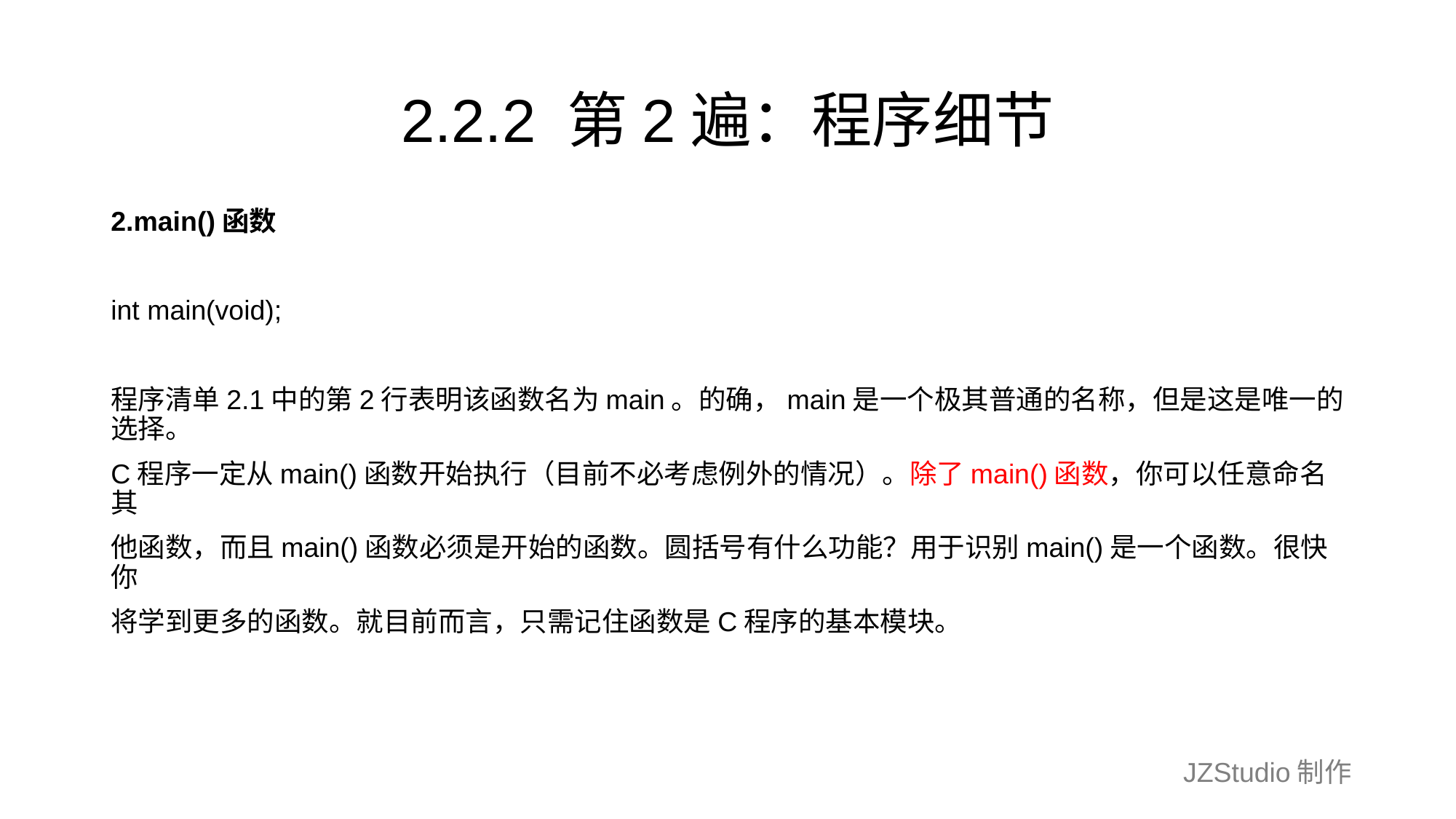

# 2.2.2 第2遍：程序细节
2.main()函数

int main(void);

程序清单2.1中的第2行表明该函数名为main。的确，main是一个极其普通的名称，但是这是唯一的选择。
C程序一定从main()函数开始执行（目前不必考虑例外的情况）。除了main()函数，你可以任意命名其
他函数，而且main()函数必须是开始的函数。圆括号有什么功能？用于识别main()是一个函数。很快你
将学到更多的函数。就目前而言，只需记住函数是C程序的基本模块。